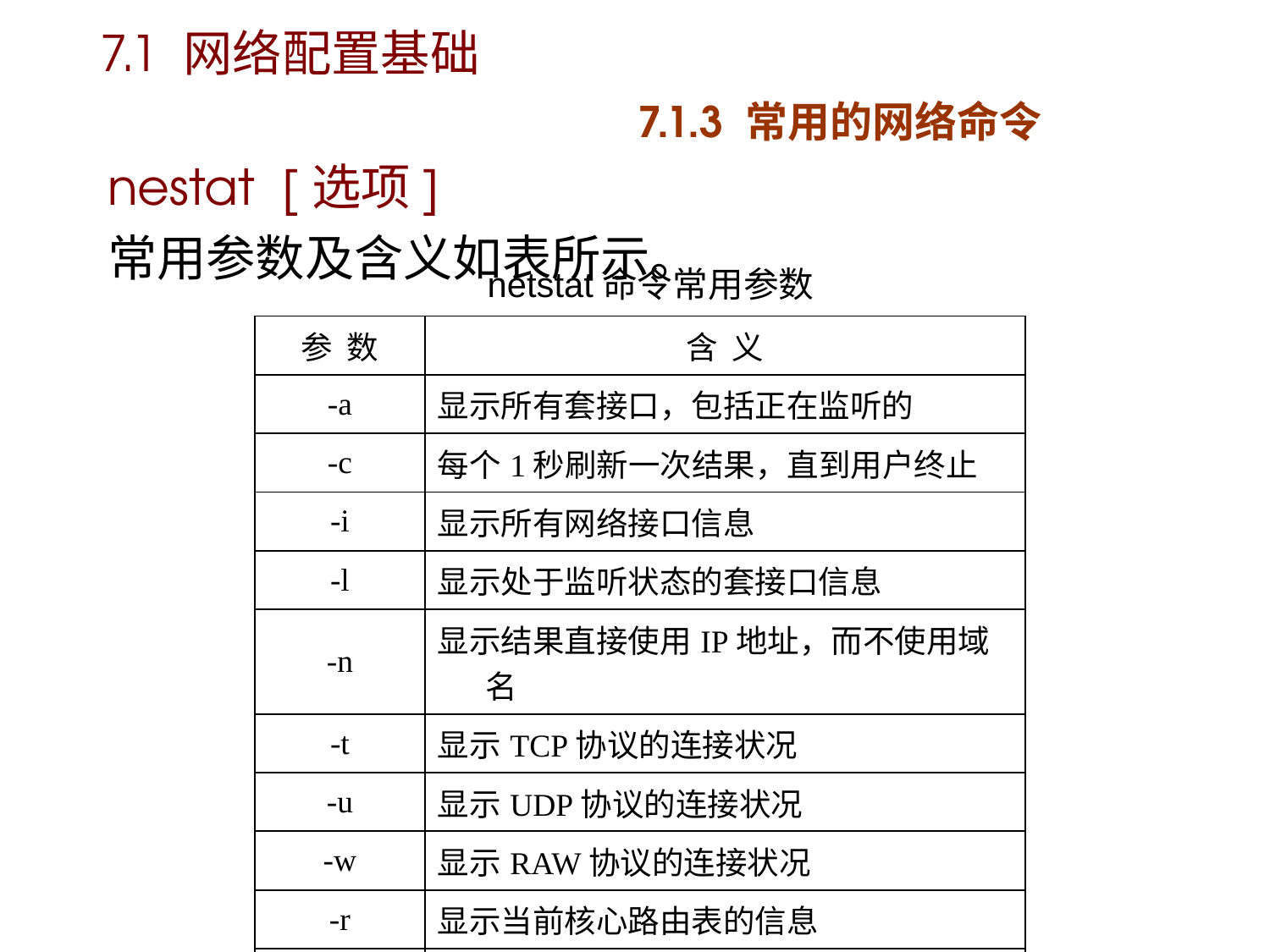

# 7.1 网络配置基础 7.1.3 常用的网络命令
nestat  [选项]
常用参数及含义如表所示。
netstat命令常用参数
| 参 数 | 含 义 |
| --- | --- |
| -a | 显示所有套接口，包括正在监听的 |
| -c | 每个1秒刷新一次结果，直到用户终止 |
| -i | 显示所有网络接口信息 |
| -l | 显示处于监听状态的套接口信息 |
| -n | 显示结果直接使用IP地址，而不使用域名 |
| -t | 显示TCP协议的连接状况 |
| -u | 显示UDP协议的连接状况 |
| -w | 显示RAW协议的连接状况 |
| -r | 显示当前核心路由表的信息 |
| -v | 显示命令执行过程 |